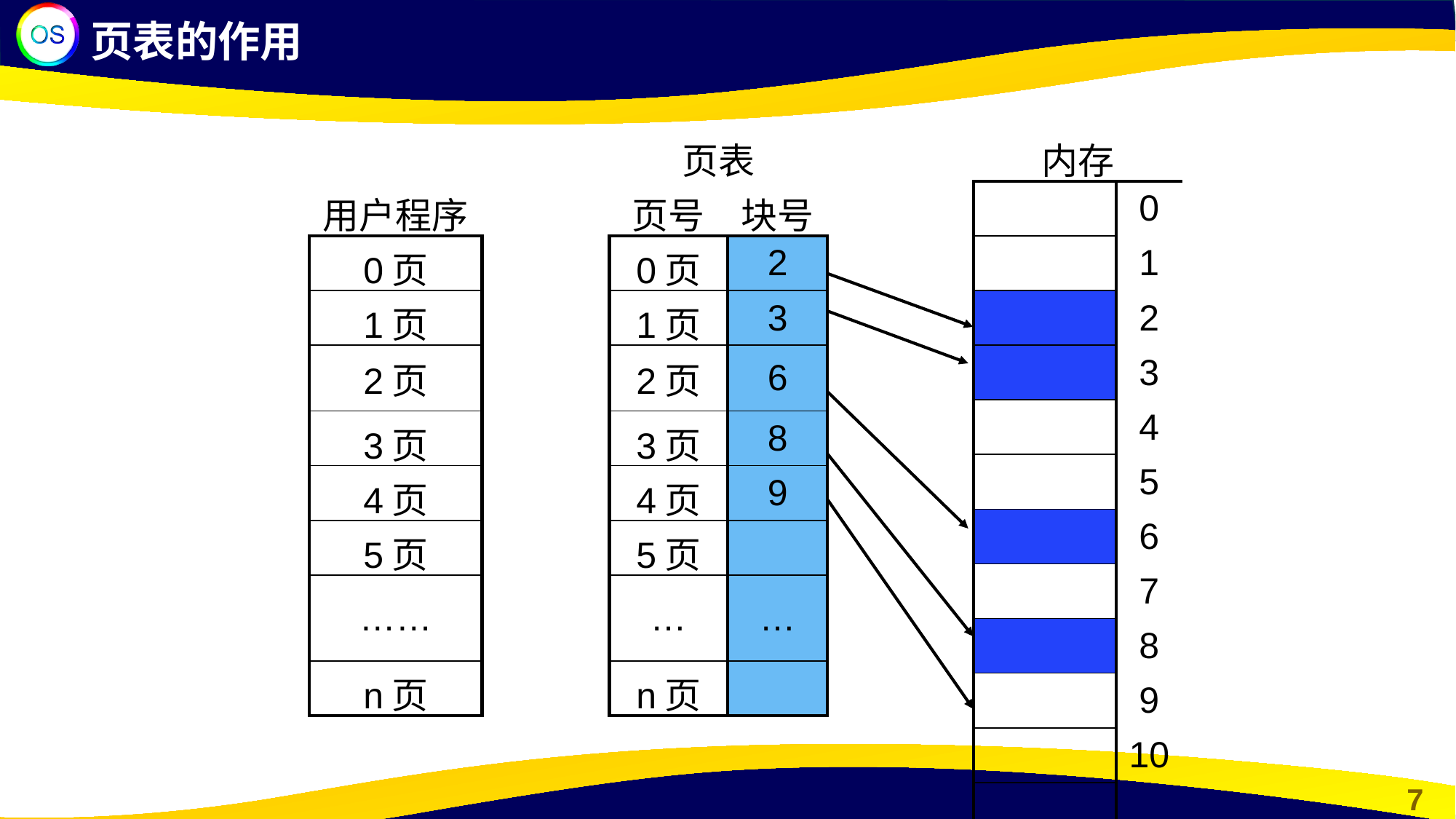

页表的作用
| 页表 |  |
| --- | --- |
| 页号 | 块号 |
| 0页 | 2 |
| 1页 | 3 |
| 2页 | 6 |
| 3页 | 8 |
| 4页 | 9 |
| 5页 |  |
| … | … |
| n页 |  |
| 内存 |  |
| --- | --- |
|  | 0 |
|  | 1 |
|  | 2 |
|  | 3 |
|  | 4 |
|  | 5 |
|  | 6 |
|  | 7 |
|  | 8 |
|  | 9 |
|  | 10 |
|  |  |
| 用户程序 |
| --- |
| 0页 |
| 1页 |
| 2页 |
| 3页 |
| 4页 |
| 5页 |
| …… |
| n页 |